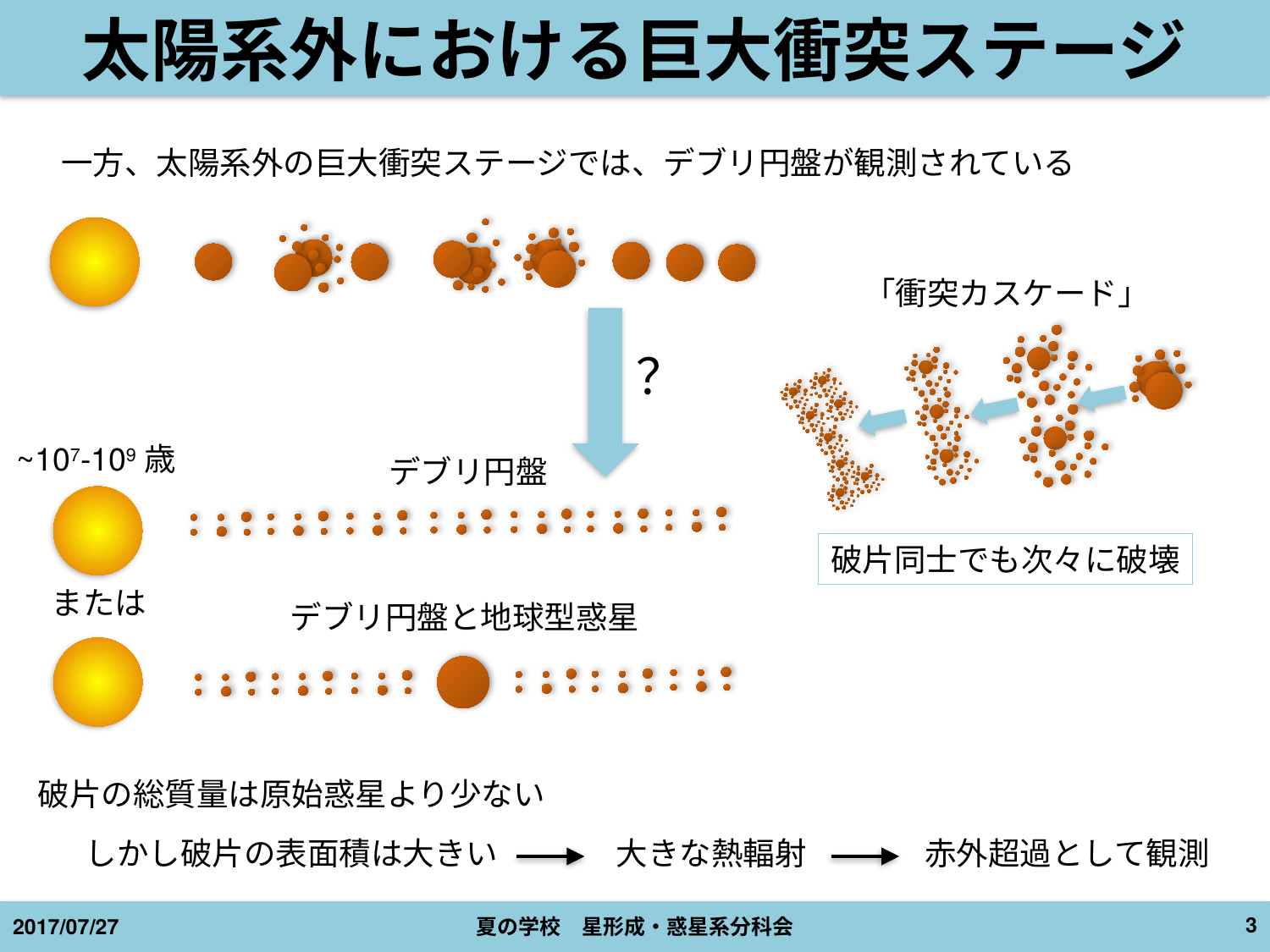

# 太陽系外における巨大衝突ステージ
一方、太陽系外の巨大衝突ステージでは、デブリ円盤が観測されている

「衝突カスケード」

？

~107-109歳
デブリ円盤

または
デブリ円盤と地球型惑星

破片同士でも次々に破壊
破片の総質量は原始惑星より少ない
しかし破片の表面積は大きい
大きな熱輻射
赤外超過として観測
2017/07/27
夏の学校　星形成・惑星系分科会
3